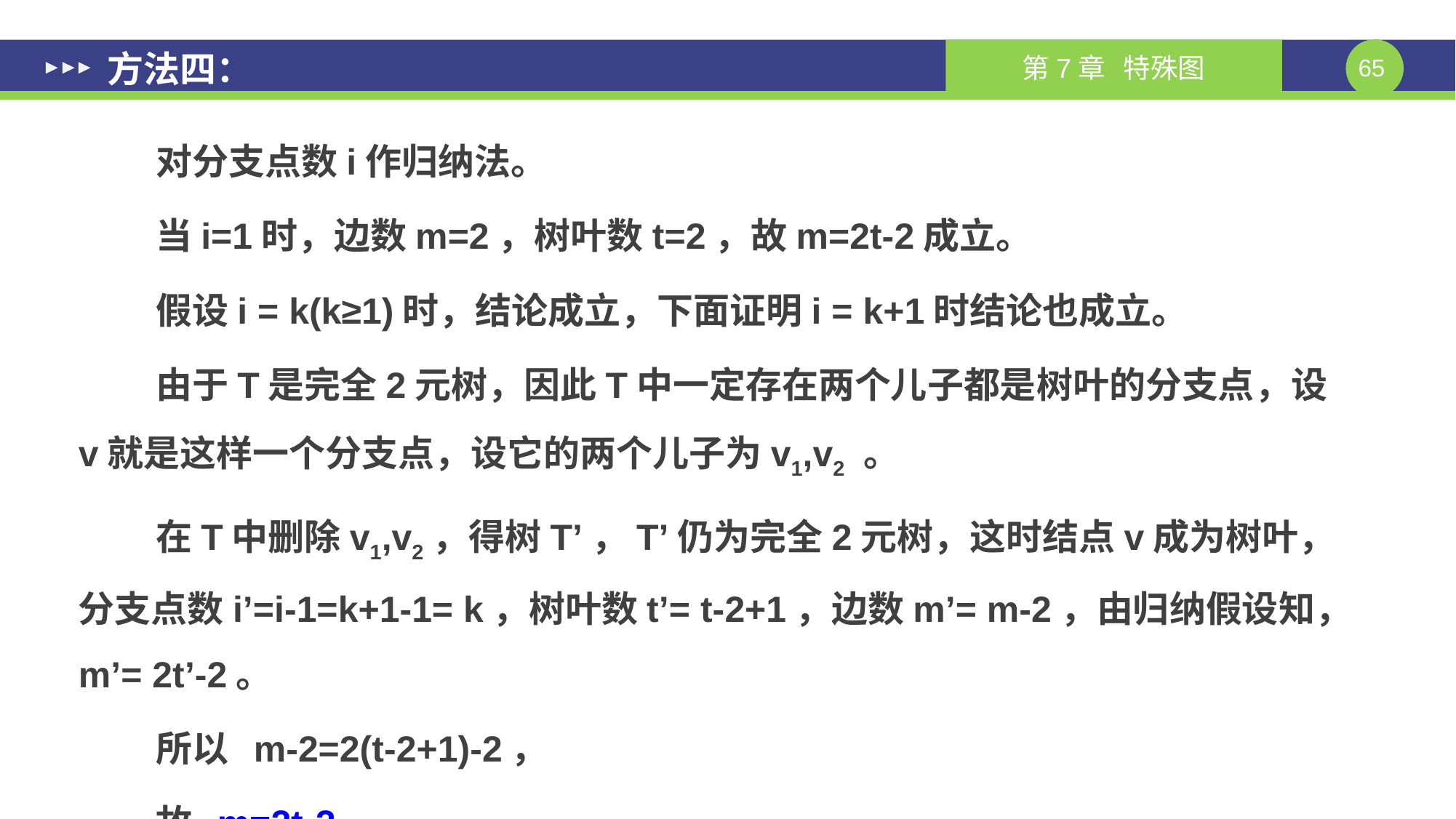

# 方法四：
对分支点数i作归纳法。
当i=1时，边数m=2，树叶数t=2，故m=2t-2成立。
假设i = k(k≥1)时，结论成立，下面证明i = k+1时结论也成立。
由于T是完全2元树，因此T中一定存在两个儿子都是树叶的分支点，设v就是这样一个分支点，设它的两个儿子为v1,v2 。
在T中删除v1,v2，得树T’，T’仍为完全2元树，这时结点v成为树叶，分支点数i’=i-1=k+1-1= k，树叶数t’= t-2+1，边数m’= m-2，由归纳假设知，m’= 2t’-2。
所以  m-2=2(t-2+1)-2，
故  m=2t-2。